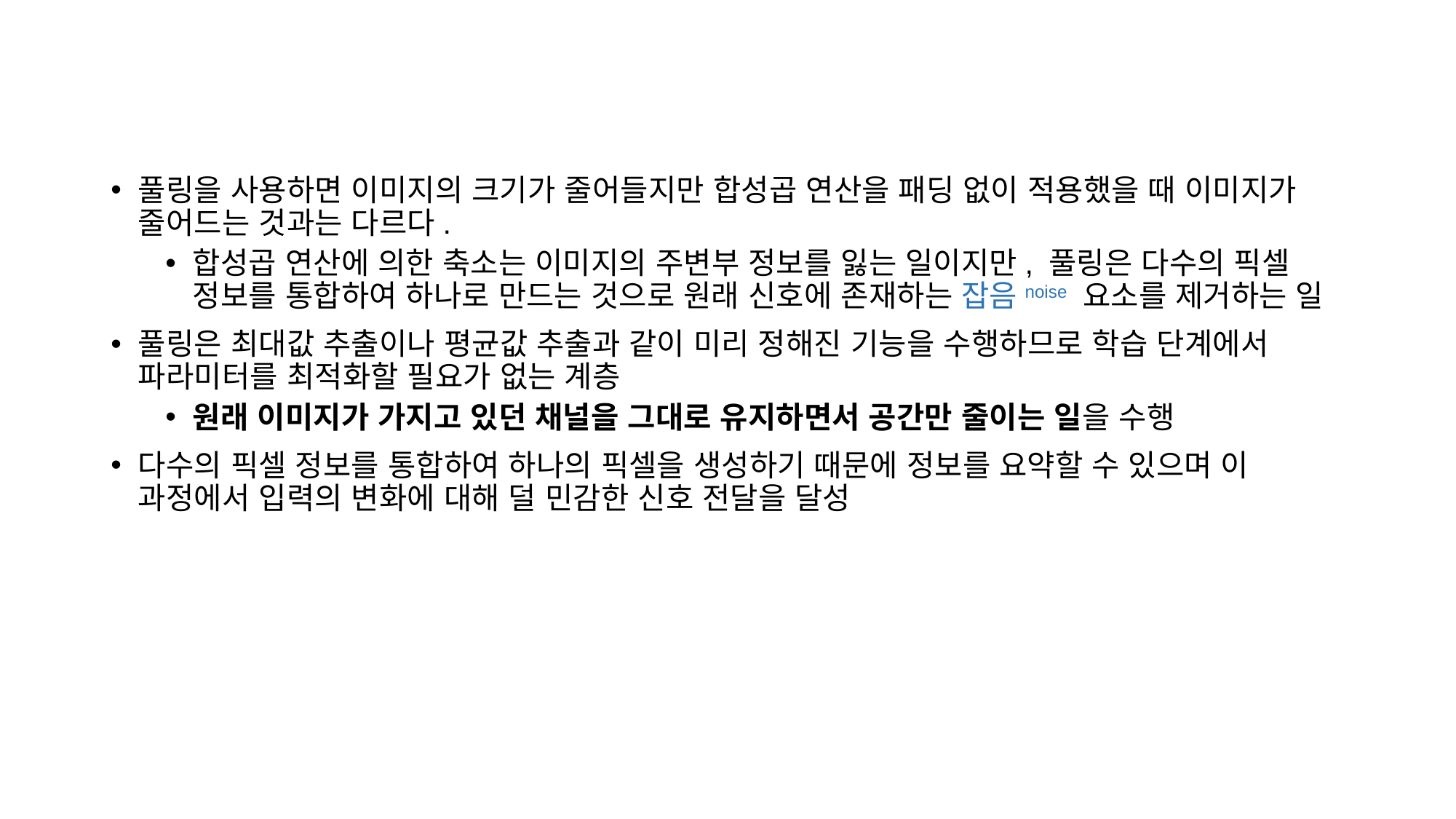

풀링을 사용하면 이미지의 크기가 줄어들지만 합성곱 연산을 패딩 없이 적용했을 때 이미지가 줄어드는 것과는 다르다.
합성곱 연산에 의한 축소는 이미지의 주변부 정보를 잃는 일이지만, 풀링은 다수의 픽셀 정보를 통합하여 하나로 만드는 것으로 원래 신호에 존재하는 잡음noise 요소를 제거하는 일
풀링은 최대값 추출이나 평균값 추출과 같이 미리 정해진 기능을 수행하므로 학습 단계에서 파라미터를 최적화할 필요가 없는 계층
원래 이미지가 가지고 있던 채널을 그대로 유지하면서 공간만 줄이는 일을 수행
다수의 픽셀 정보를 통합하여 하나의 픽셀을 생성하기 때문에 정보를 요약할 수 있으며 이 과정에서 입력의 변화에 대해 덜 민감한 신호 전달을 달성